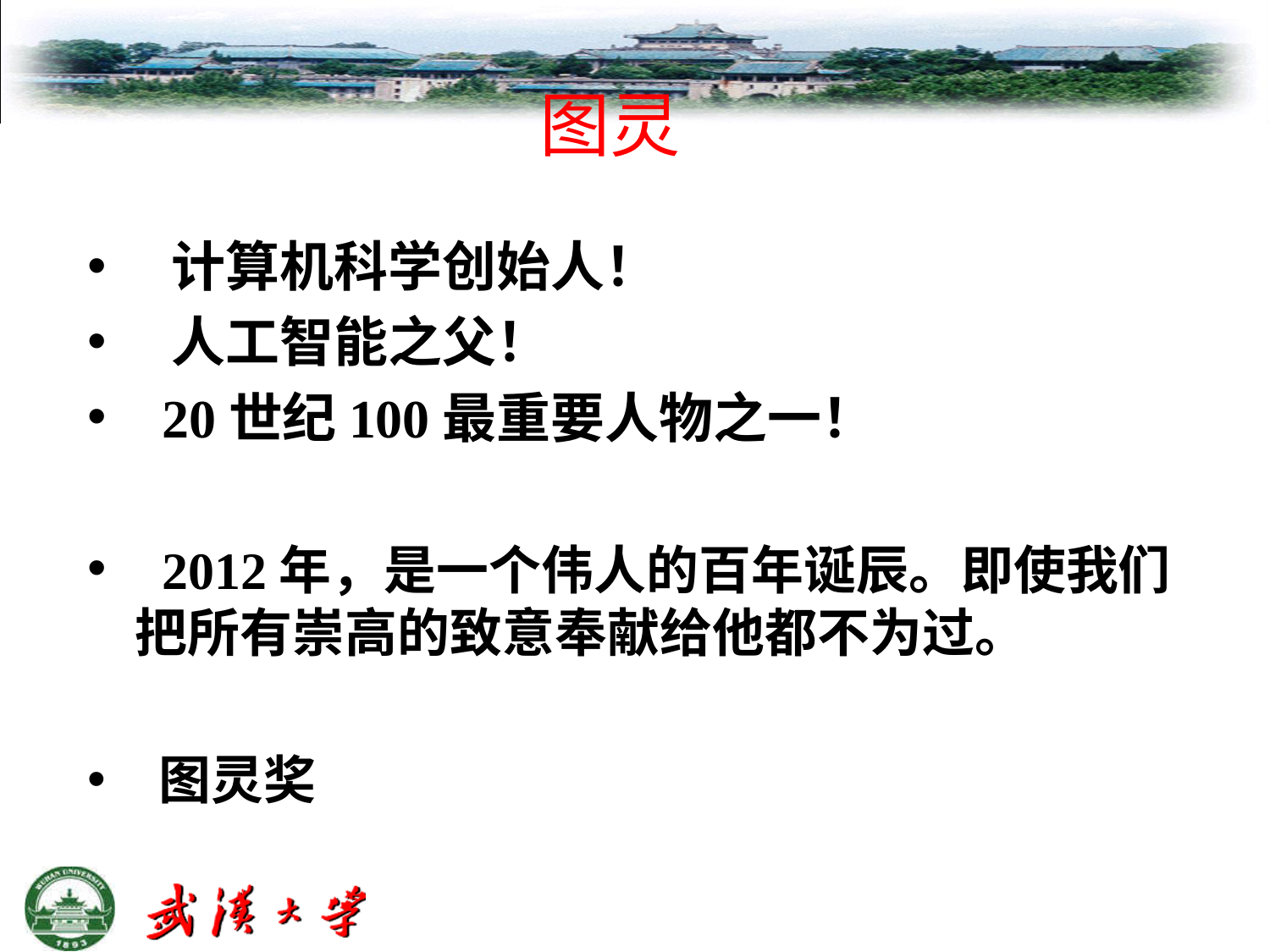

# 图灵
  计算机科学创始人！
  人工智能之父！
  20世纪100最重要人物之一！

  2012年，是一个伟人的百年诞辰。即使我们把所有崇高的致意奉献给他都不为过。

 图灵奖